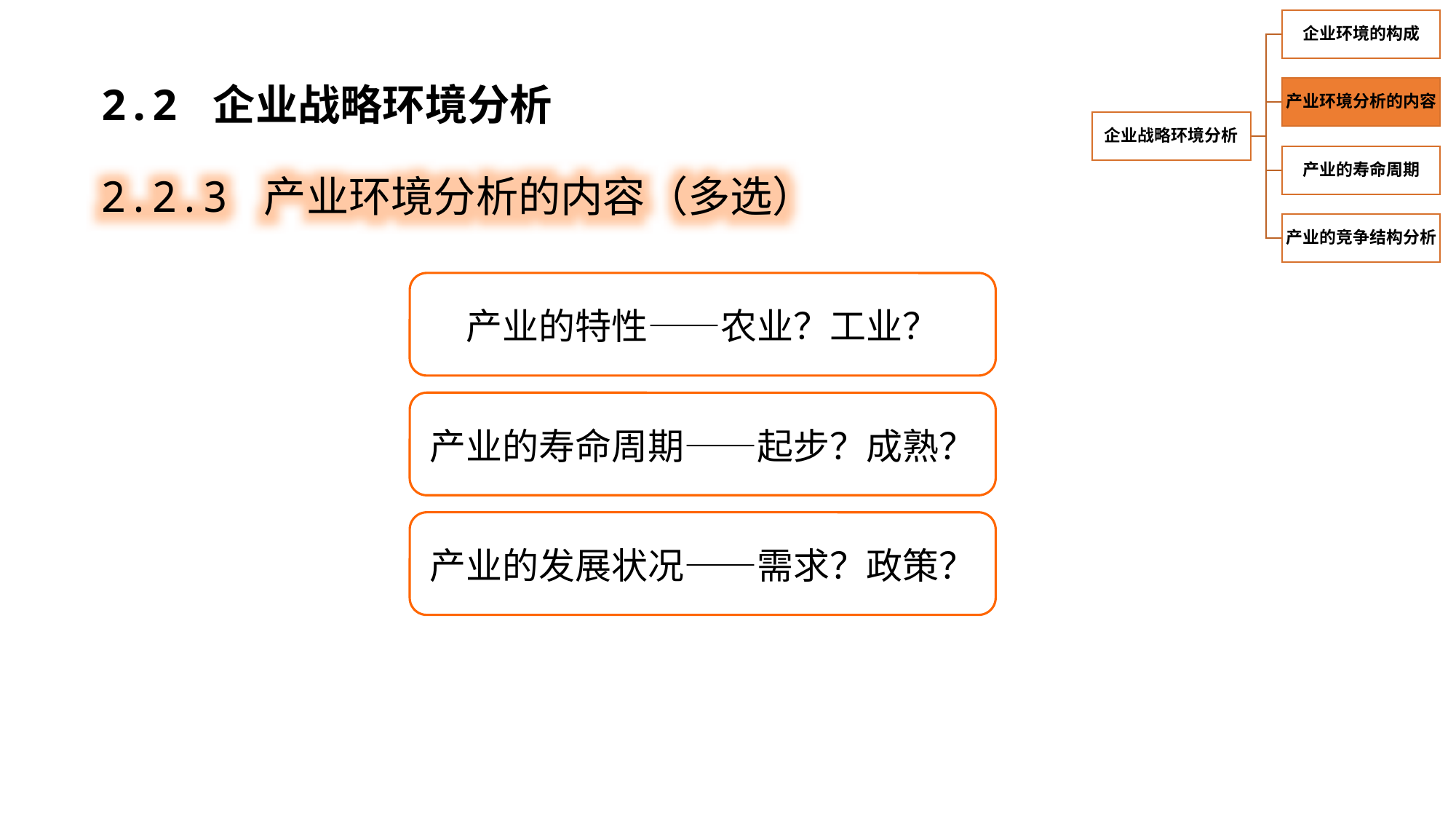

企业战略环境分析
企业环境的构成
产业环境分析的内容
产业的寿命周期
产业的竞争结构分析
2.2 企业战略环境分析
2.2.3 产业环境分析的内容（多选）
产业的特性——农业？工业？
产业的寿命周期——起步？成熟？
产业的发展状况——需求？政策？